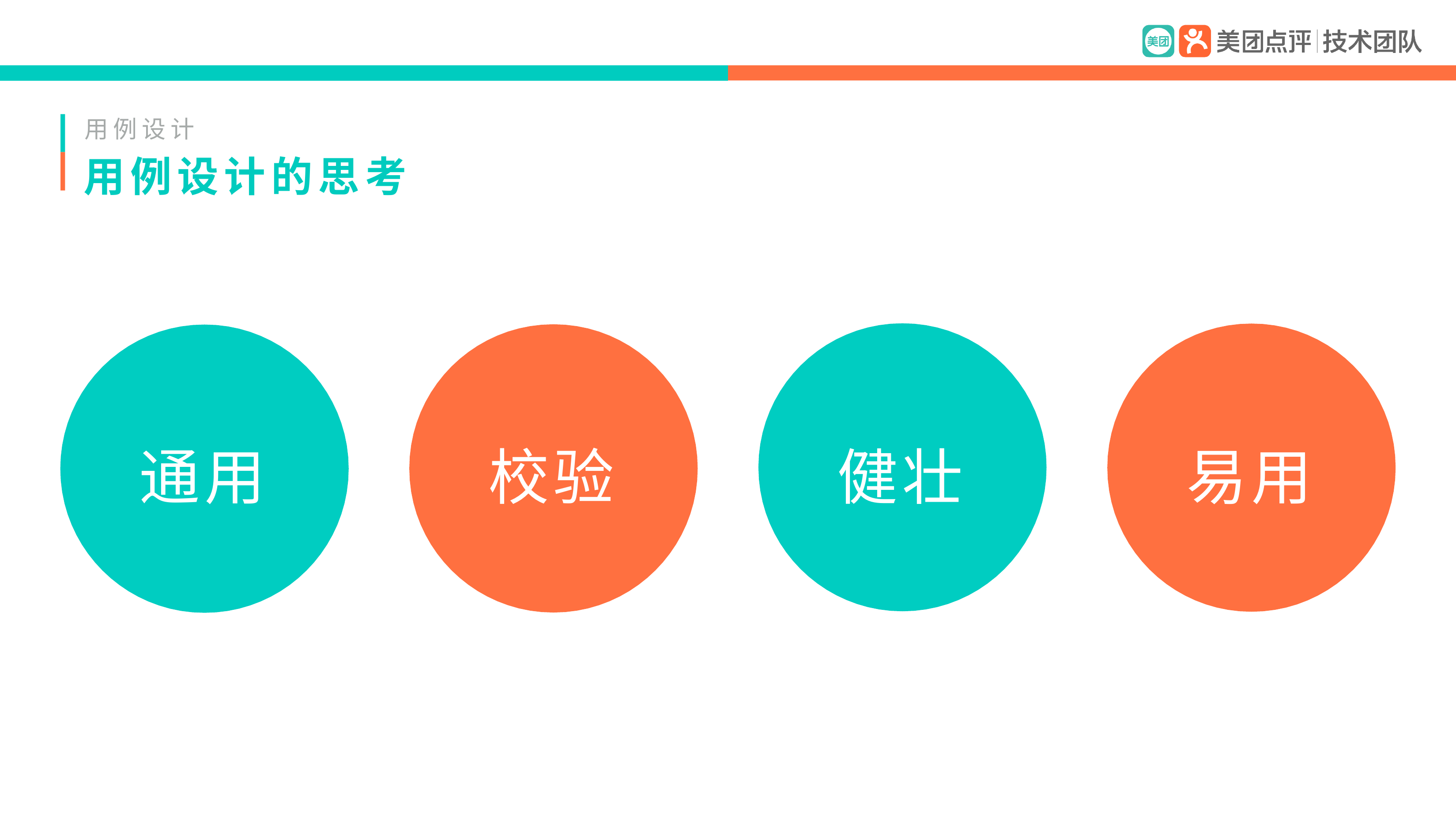

用例设计
# 用例设计的思考

通用
校验
健壮
易用